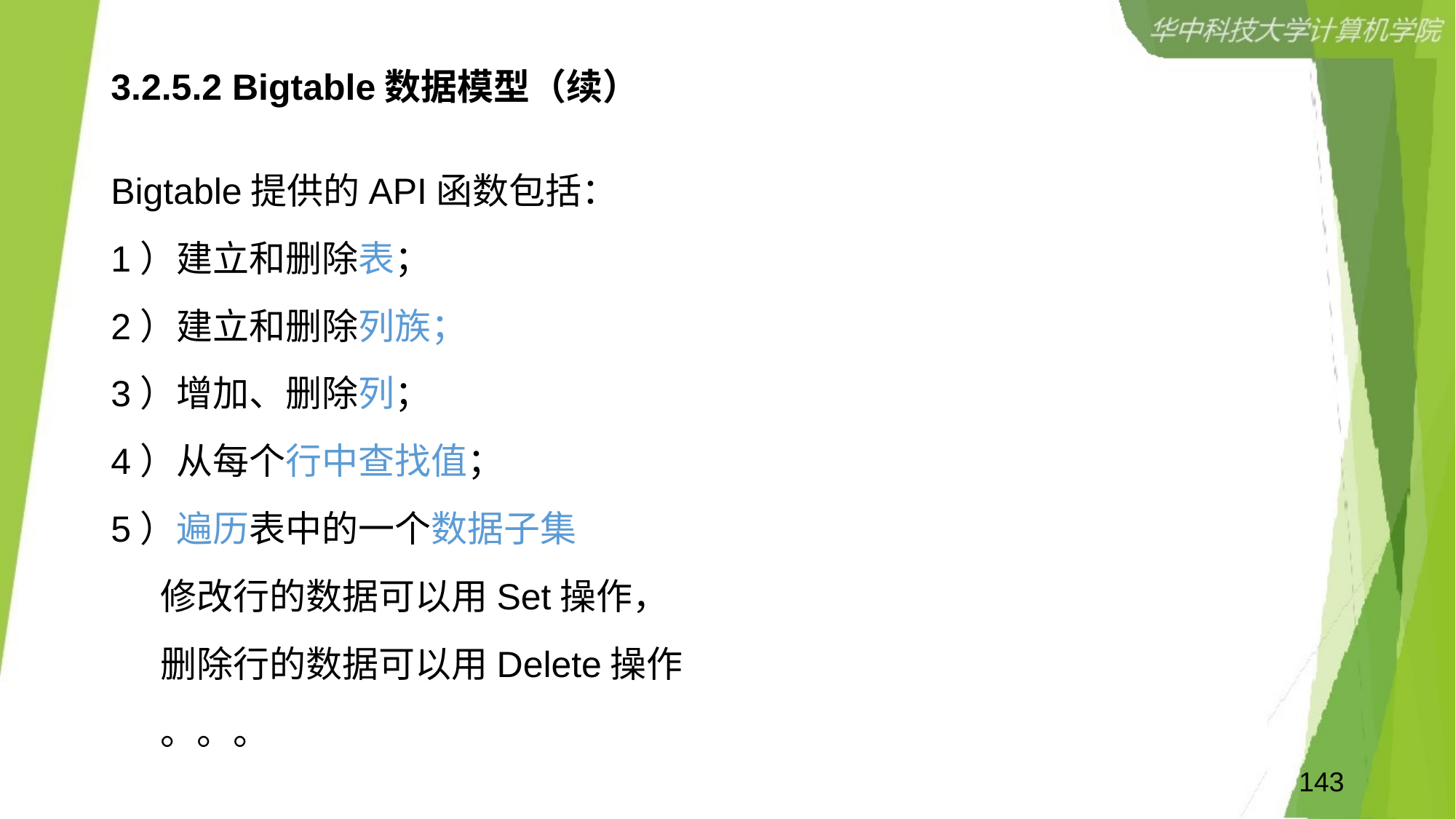

# 3.2.5.2 Bigtable数据模型（续）
Bigtable提供的API函数包括：
1）建立和删除表；
2）建立和删除列族；
3）增加、删除列；
4）从每个行中查找值；
5）遍历表中的一个数据子集
     修改行的数据可以用Set操作，
     删除行的数据可以用Delete操作
     。。。
143